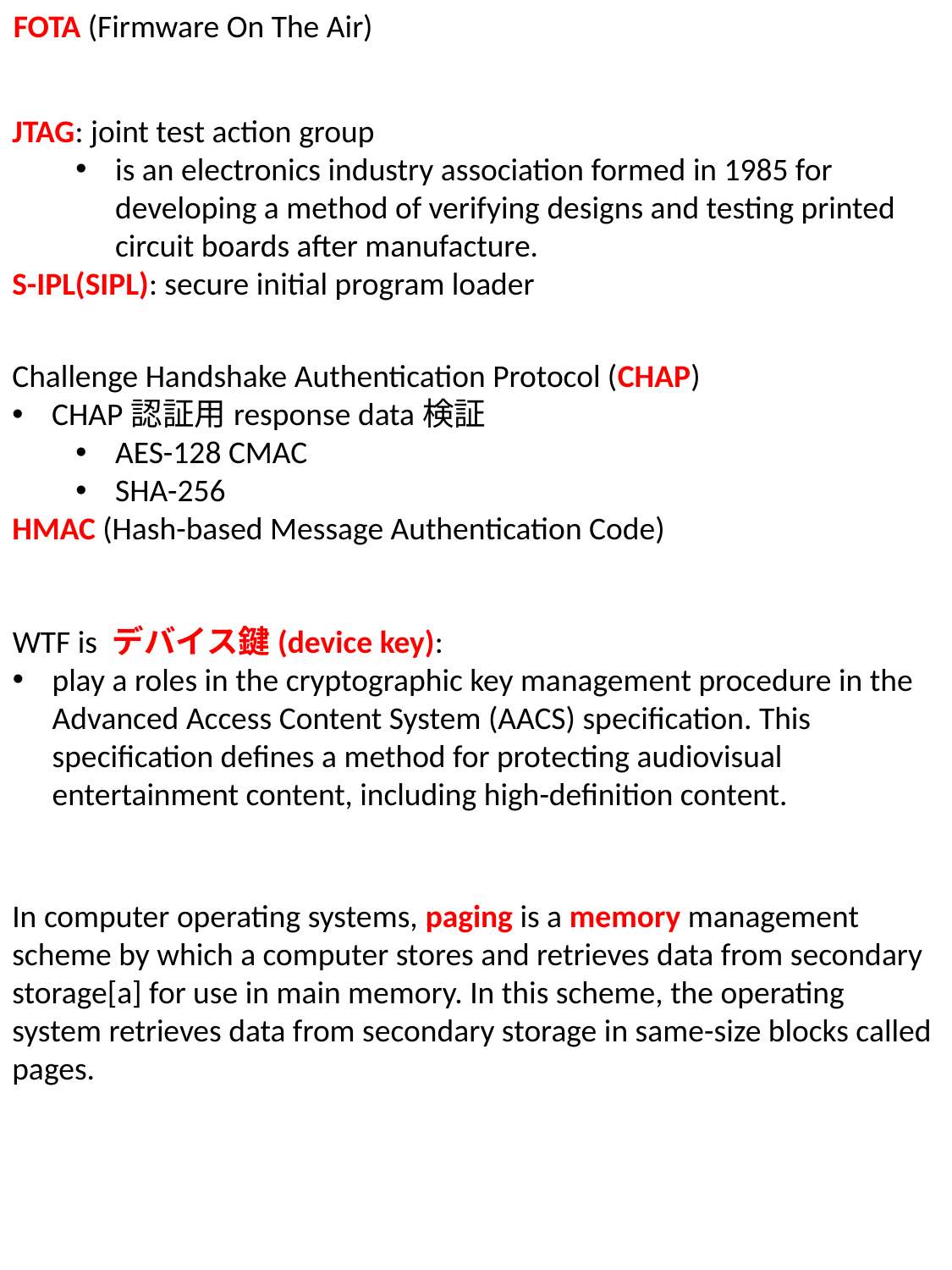

FOTA (Firmware On The Air)
JTAG: joint test action group
is an electronics industry association formed in 1985 for developing a method of verifying designs and testing printed circuit boards after manufacture.
S-IPL(SIPL): secure initial program loader
Debuggerの青い箱はJTAG
CFGファイル設定に、 J_NO_RST_BOOT という設定項目が有る、下は説明
; デバッガ起動時のCPUリセット制御(J_NO_RST_BOOT)
; デバッガ起動時にCPUリセットをするかどうかを指定します。
; EX .. J_NO_RST_BOOT OFF ... リセットします(ブレーク状態)
; J_NO_RST_BOOT ON ... リセットしません(ブレーク状態)
; J_NO_RST_BOOT RUN ... リセットしませ
Challenge Handshake Authentication Protocol (CHAP)
CHAP認証用response data検証
AES-128 CMAC
SHA-256
HMAC (Hash-based Message Authentication Code)
WTF is デバイス鍵(device key):
play a roles in the cryptographic key management procedure in the Advanced Access Content System (AACS) specification. This specification defines a method for protecting audiovisual entertainment content, including high-definition content.
In computer operating systems, paging is a memory management scheme by which a computer stores and retrieves data from secondary storage[a] for use in main memory. In this scheme, the operating system retrieves data from secondary storage in same-size blocks called pages.